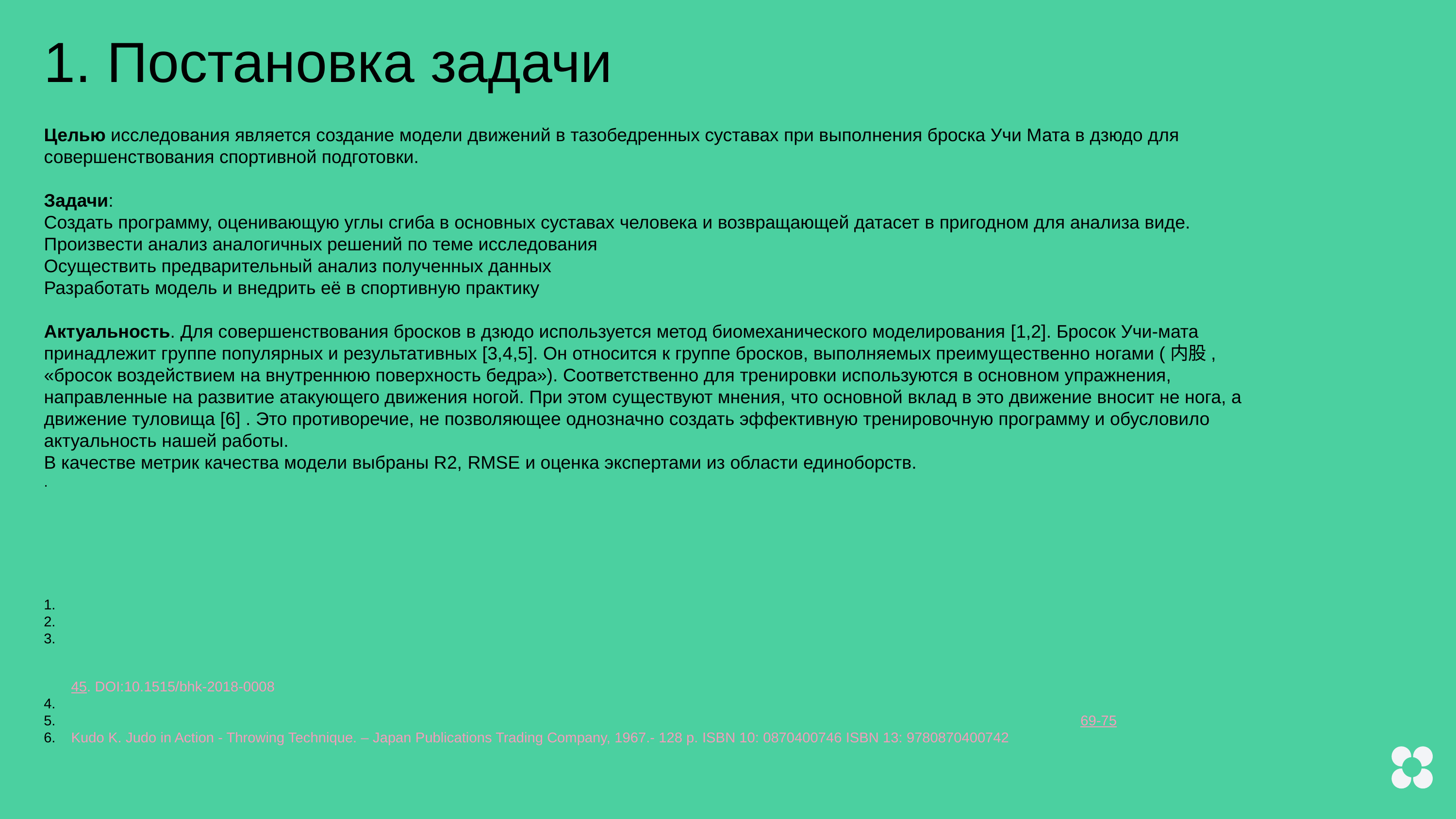

1. Постановка задачи

Целью исследования является создание модели движений в тазобедренных суставах при выполнения броска Учи Мата в дзюдо для совершенствования спортивной подготовки.

Задачи:
Создать программу, оценивающую углы сгиба в основных суставах человека и возвращающей датасет в пригодном для анализа виде.
Произвести анализ аналогичных решений по теме исследования
Осуществить предварительный анализ полученных данных
Разработать модель и внедрить её в спортивную практику

Актуальность. Для совершенствования бросков в дзюдо используется метод биомеханического моделирования [1,2]. Бросок Учи-мата принадлежит группе популярных и результативных [3,4,5]. Он относится к группе бросков, выполняемых преимущественно ногами (内股, «бросок воздействием на внутреннюю поверхность бедра»). Соответственно для тренировки используются в основном упражнения, направленные на развитие атакующего движения ногой. При этом существуют мнения, что основной вклад в это движение вносит не нога, а движение туловища [6] . Это противоречие, не позволяющее однозначно создать эффективную тренировочную программу и обусловило актуальность нашей работы.
В качестве метрик качества модели выбраны R2, RMSE и оценка экспертами из области единоборств.
.
Andres Robert, Don Chaffing Validation of a biodynamic model of pushing and pulling J. Biomechanics (1991) Vol. 24, No. 11. pp. 1033-1045
Judo Combat: Time-Motion Analysis And Biomechanical Approach
Marek A., Sterkowicz-Przybycień K. The efficiency of tactical and technical actions of the national teams of Japan and Russia at the World Championships in Judo (2013, 2014 and 2015) //Biomedical Human Kinetics. – 2018. – Т. 10. – №. 1. – С. 45. DOI:10.1515/bhk-2018-0008
Gourlay Uvesten F. TEKNISK KARTLÄGGNING AV JUDO: EN ANALYS AV DAMJUNIORERS JUDO: дис. – Linnaeus University, 2022
Adam M. A profile of Paweł Nastula’s individual technical-tactical preparation //Archives of Budo Science of Martial Arts and Extreme Sports. – 2013. – Т. 9. – С. 69-75
Kudo K. Judo in Action - Throwing Technique. – Japan Publications Trading Company, 1967.- 128 p. ISBN 10: 0870400746 ISBN 13: 9780870400742